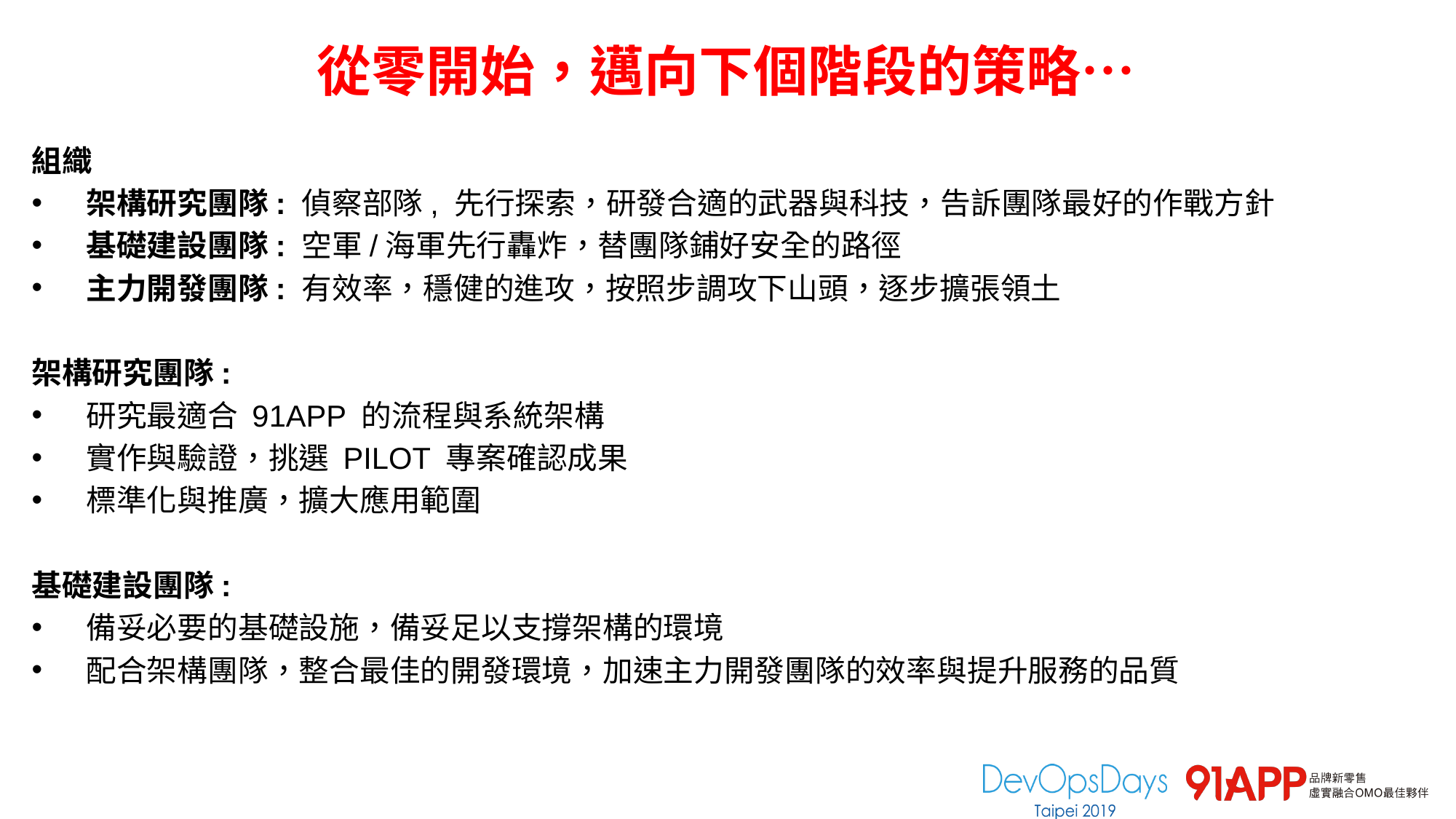

# 從零開始，邁向下個階段的策略…
組織
架構研究團隊: 偵察部隊, 先行探索，研發合適的武器與科技，告訴團隊最好的作戰方針
基礎建設團隊: 空軍/海軍先行轟炸，替團隊鋪好安全的路徑
主力開發團隊: 有效率，穩健的進攻，按照步調攻下山頭，逐步擴張領土

架構研究團隊:
研究最適合 91APP 的流程與系統架構
實作與驗證，挑選 PILOT 專案確認成果
標準化與推廣，擴大應用範圍

基礎建設團隊:
備妥必要的基礎設施，備妥足以支撐架構的環境
配合架構團隊，整合最佳的開發環境，加速主力開發團隊的效率與提升服務的品質